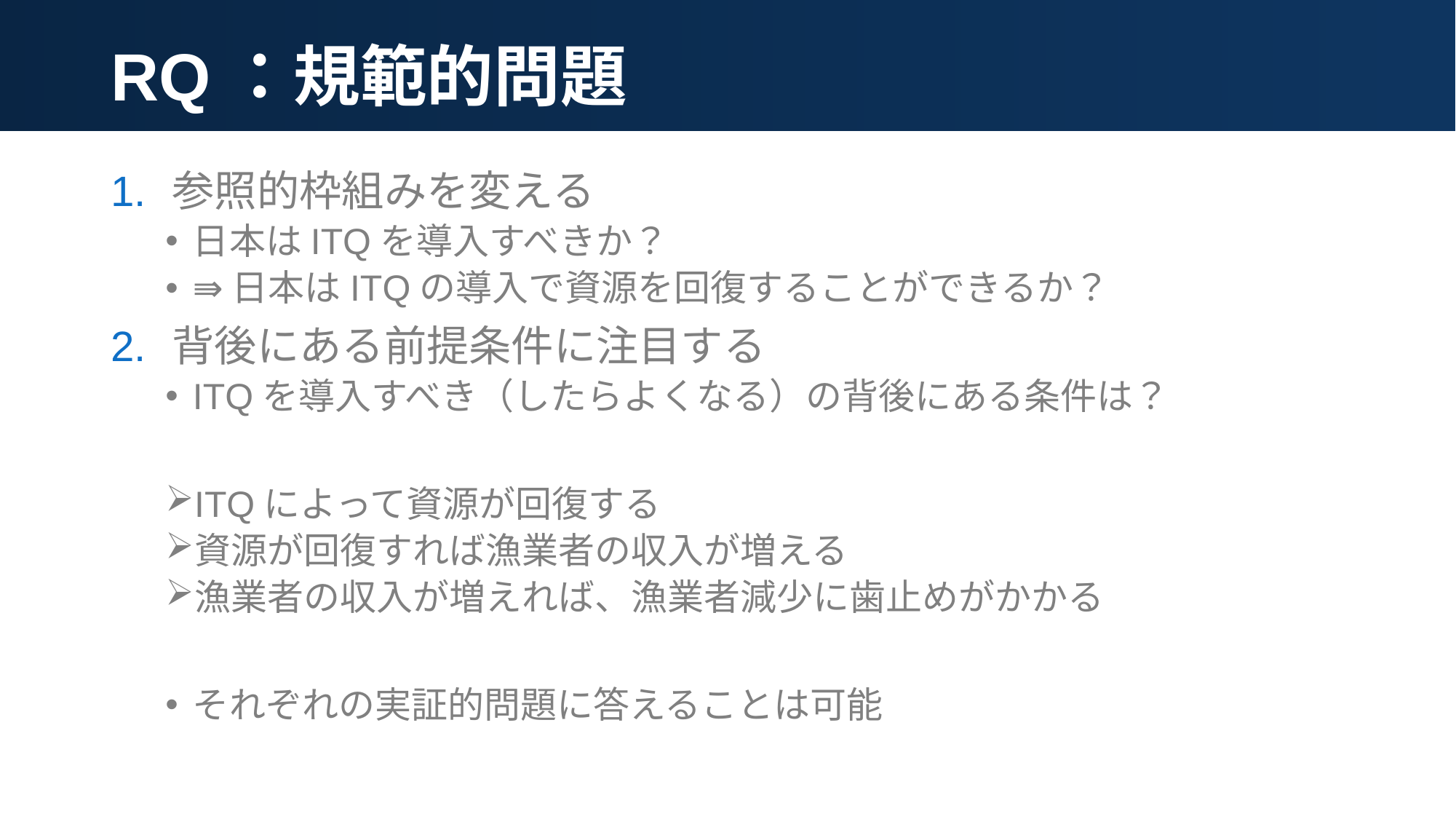

# RQ：規範的問題
参照的枠組みを変える
日本はITQを導入すべきか？
⇛日本はITQの導入で資源を回復することができるか？
背後にある前提条件に注目する
ITQを導入すべき（したらよくなる）の背後にある条件は？

ITQによって資源が回復する
資源が回復すれば漁業者の収入が増える
漁業者の収入が増えれば、漁業者減少に歯止めがかかる

それぞれの実証的問題に答えることは可能